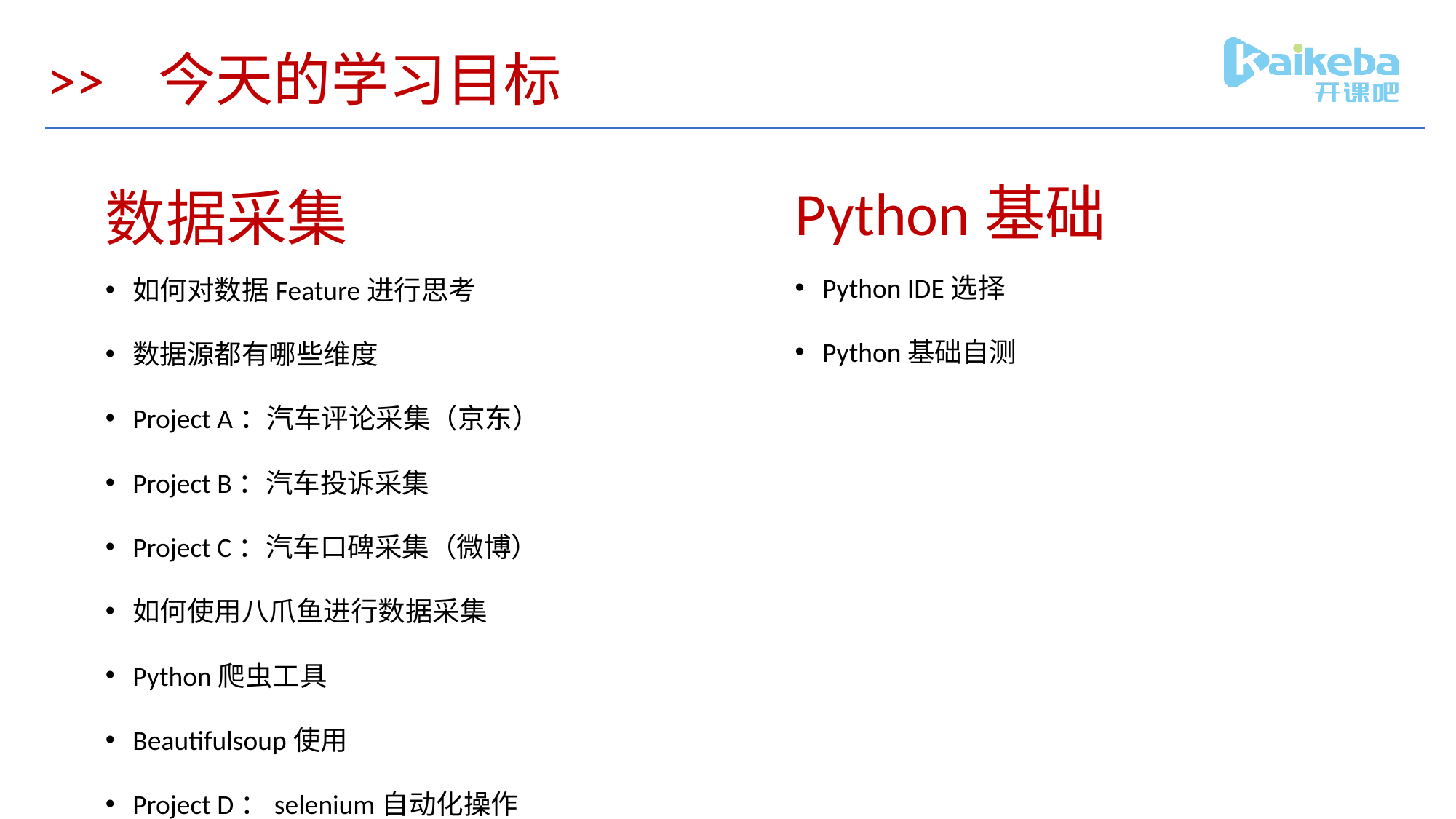

# >>   今天的学习目标
Python基础
数据采集
Python IDE选择
Python基础自测

如何对数据Feature进行思考
数据源都有哪些维度
Project A：汽车评论采集（京东）
Project B：汽车投诉采集
Project C：汽车口碑采集（微博）
如何使用八爪鱼进行数据采集
Python爬虫工具
Beautifulsoup使用
Project D：selenium自动化操作